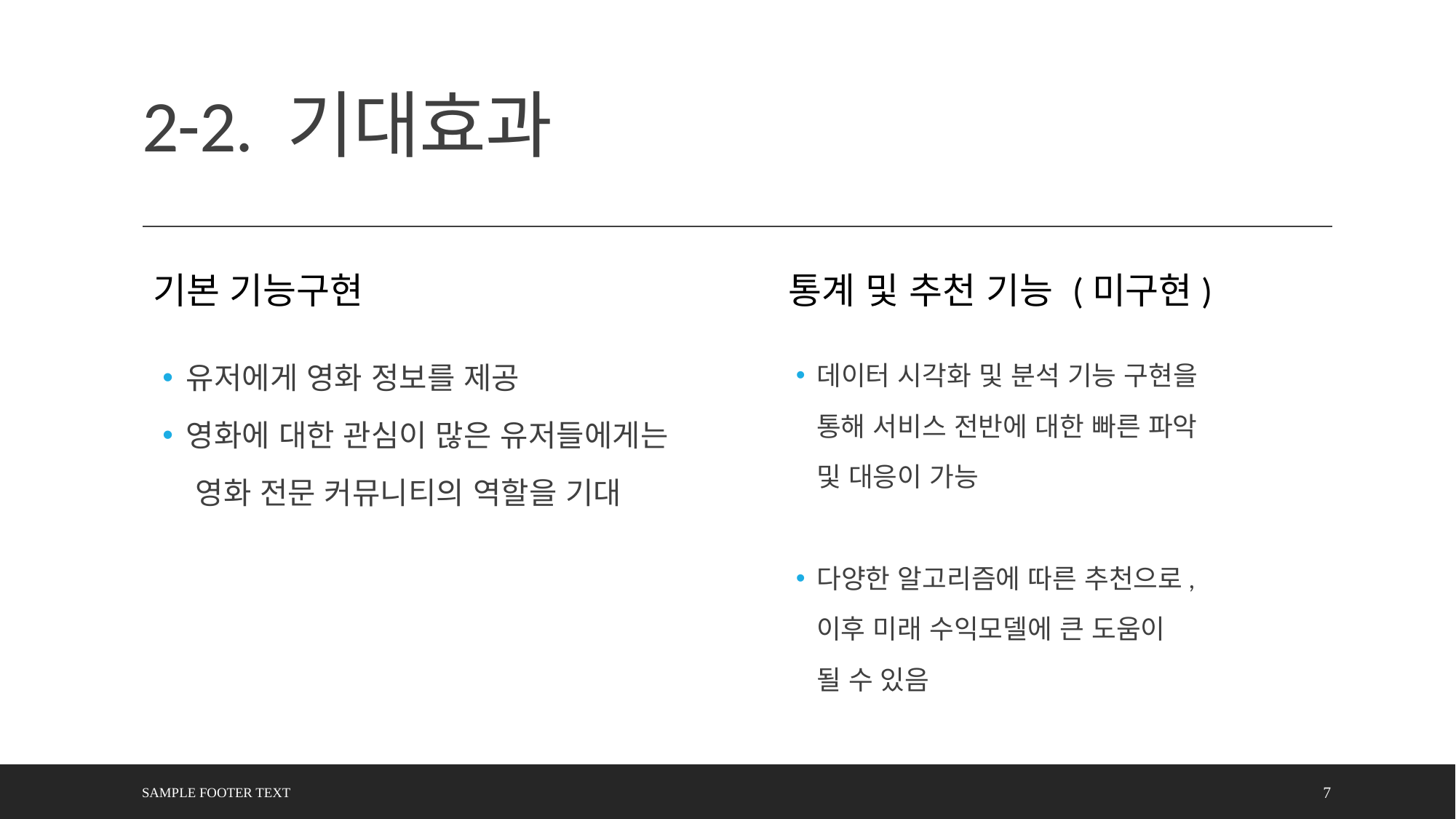

# 2-2. 기대효과
기본 기능구현
통계 및 추천 기능 (미구현)
데이터 시각화 및 분석 기능 구현을
  통해 서비스 전반에 대한 빠른 파악
  및 대응이 가능

다양한 알고리즘에 따른 추천으로,
  이후 미래 수익모델에 큰 도움이
  될 수 있음
유저에게 영화 정보를 제공
영화에 대한 관심이 많은 유저들에게는
   영화 전문 커뮤니티의 역할을 기대
Sample Footer Text
7